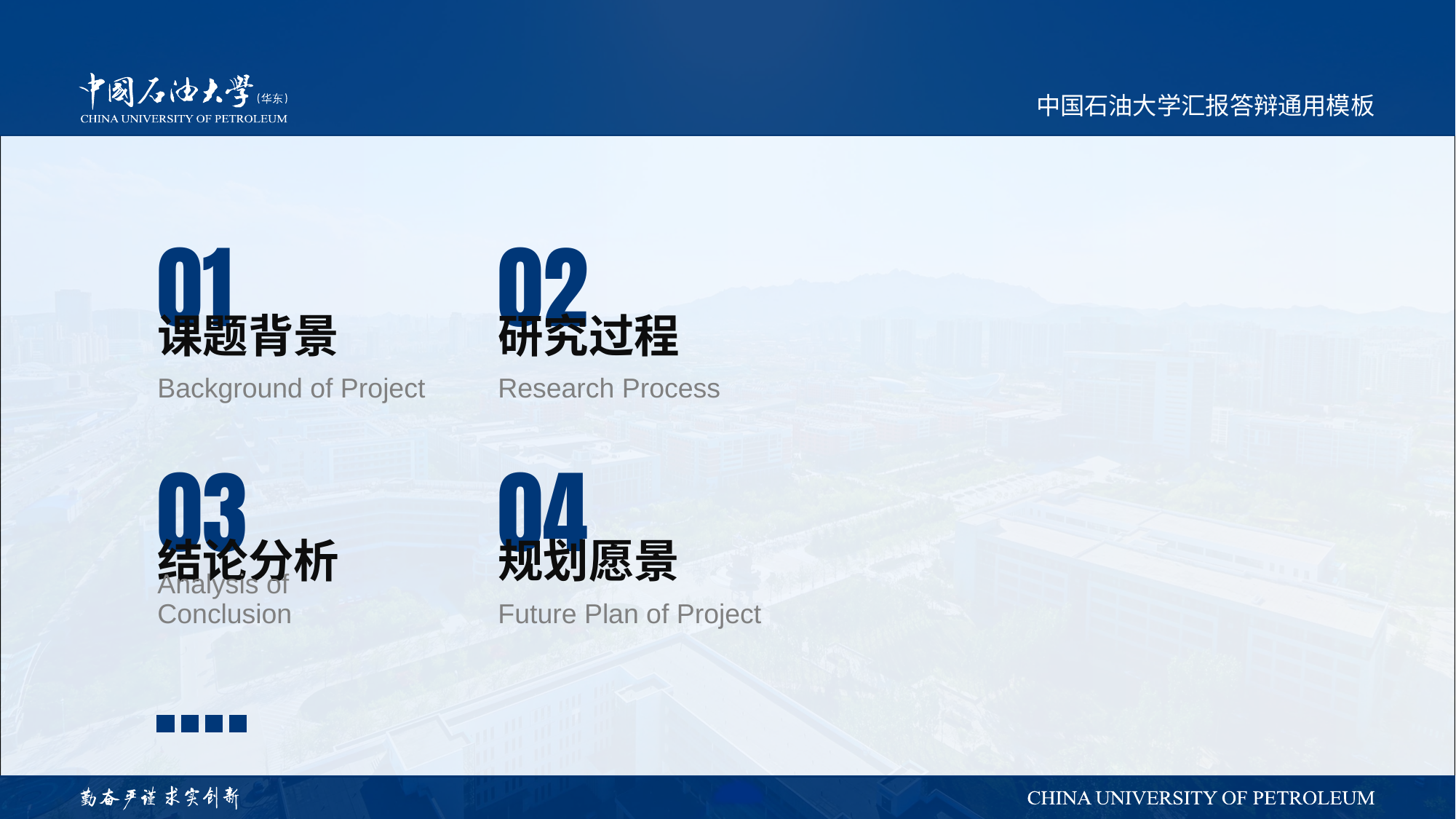

中国石油大学汇报答辩通用模板
01
02
课题背景
研究过程
Background of Project
Research Process
03
04
结论分析
规划愿景
Analysis of Conclusion
Future Plan of Project